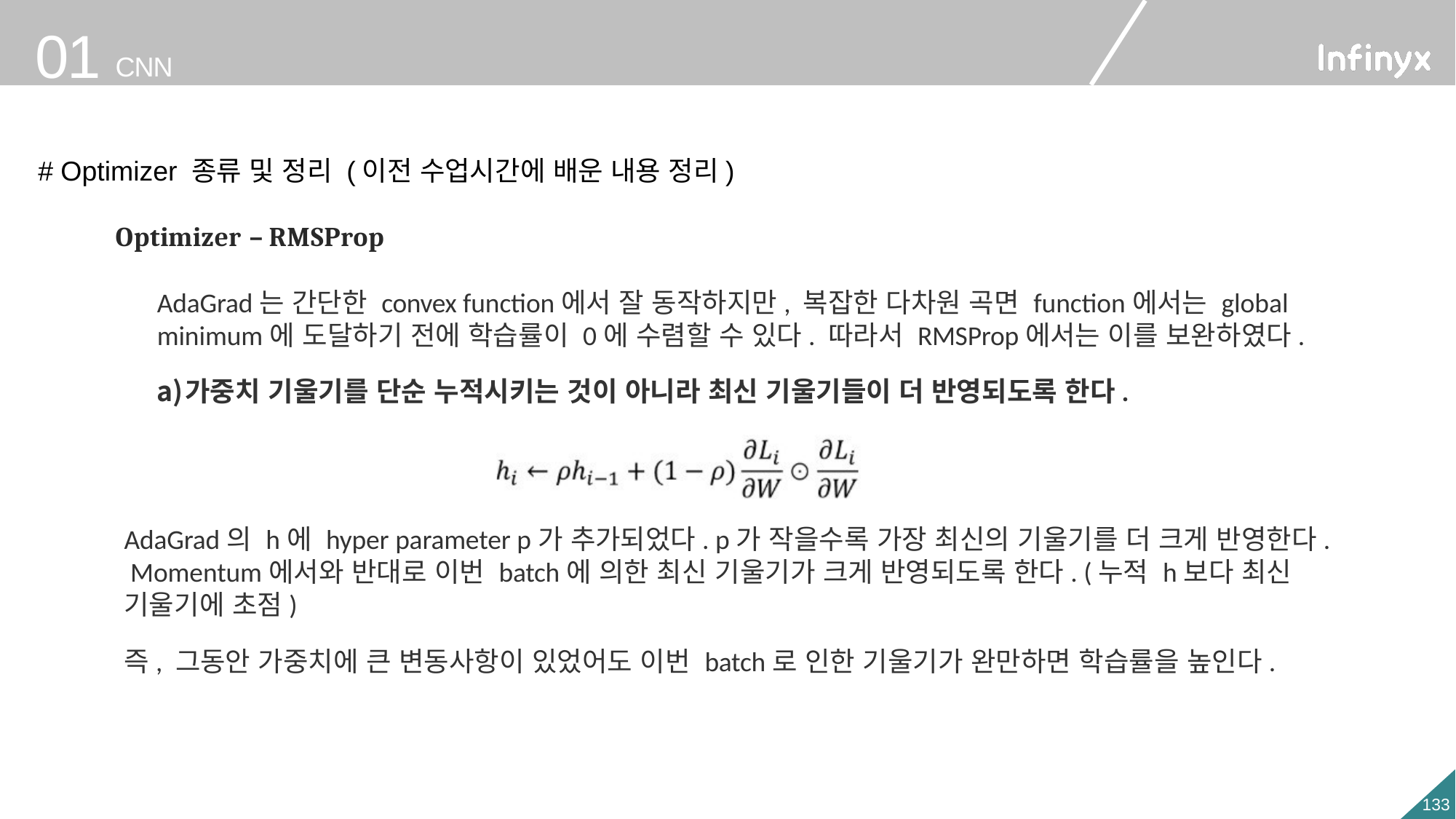

# Optimizer 종류 및 정리 (이전 수업시간에 배운 내용 정리)
Optimizer – RMSProp
AdaGrad는 간단한 convex function에서 잘 동작하지만, 복잡한 다차원 곡면 function에서는 global  minimum에 도달하기 전에 학습률이 0에 수렴할 수 있다. 따라서 RMSProp에서는 이를 보완하였다.
가중치 기울기를 단순 누적시키는 것이 아니라 최신 기울기들이 더 반영되도록 한다.

AdaGrad의 h에 hyper parameter p가 추가되었다. p가 작을수록 가장 최신의 기울기를 더 크게 반영한다.  Momentum에서와 반대로 이번 batch에 의한 최신 기울기가 크게 반영되도록 한다. (누적 h보다 최신  기울기에 초점)
즉, 그동안 가중치에 큰 변동사항이 있었어도 이번 batch로 인한 기울기가 완만하면 학습률을 높인다.